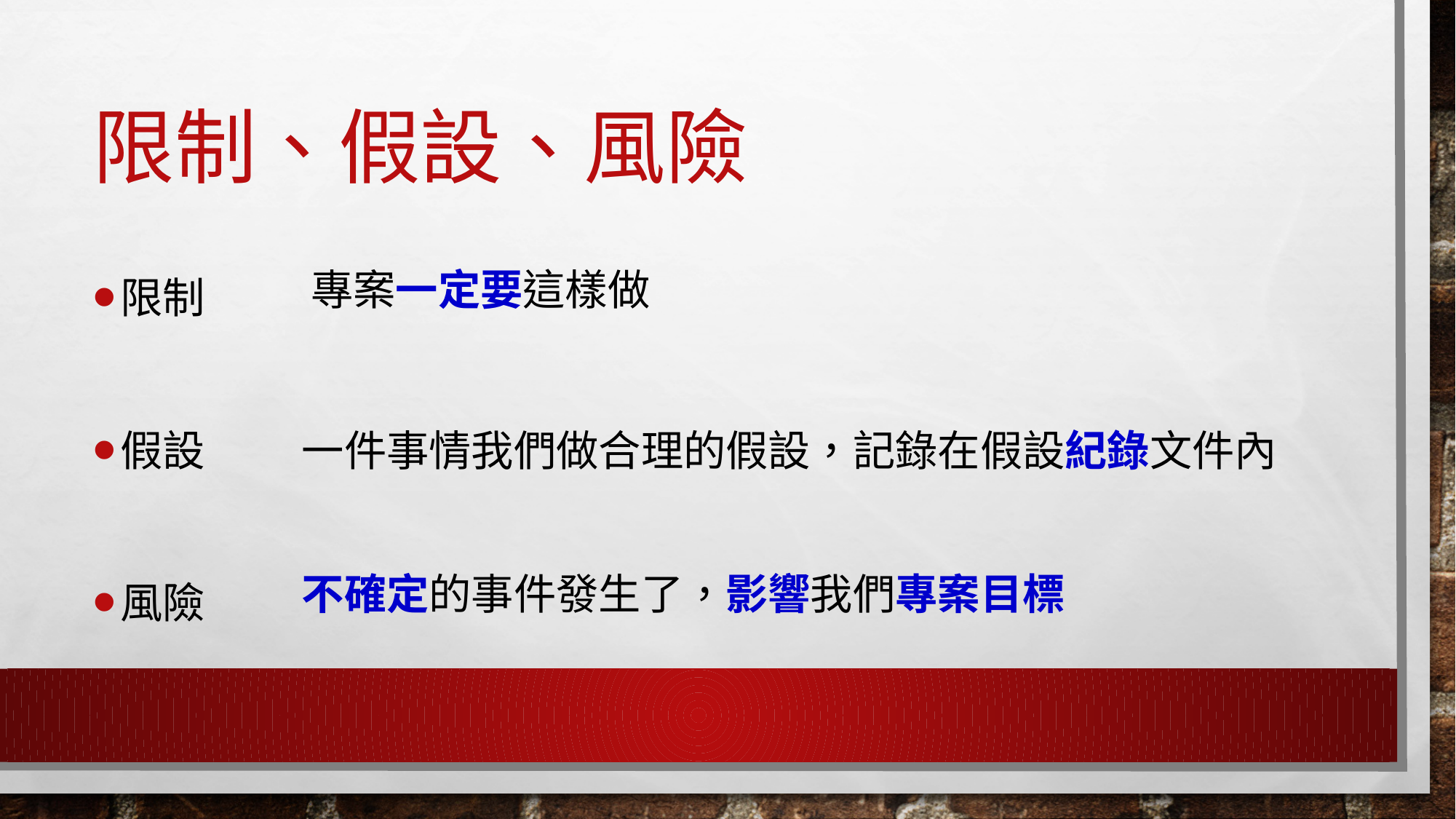

# 限制、假設、風險
限制

假設

風險
專案一定要這樣做
一件事情我們做合理的假設，記錄在假設紀錄文件內
不確定的事件發生了，影響我們專案目標